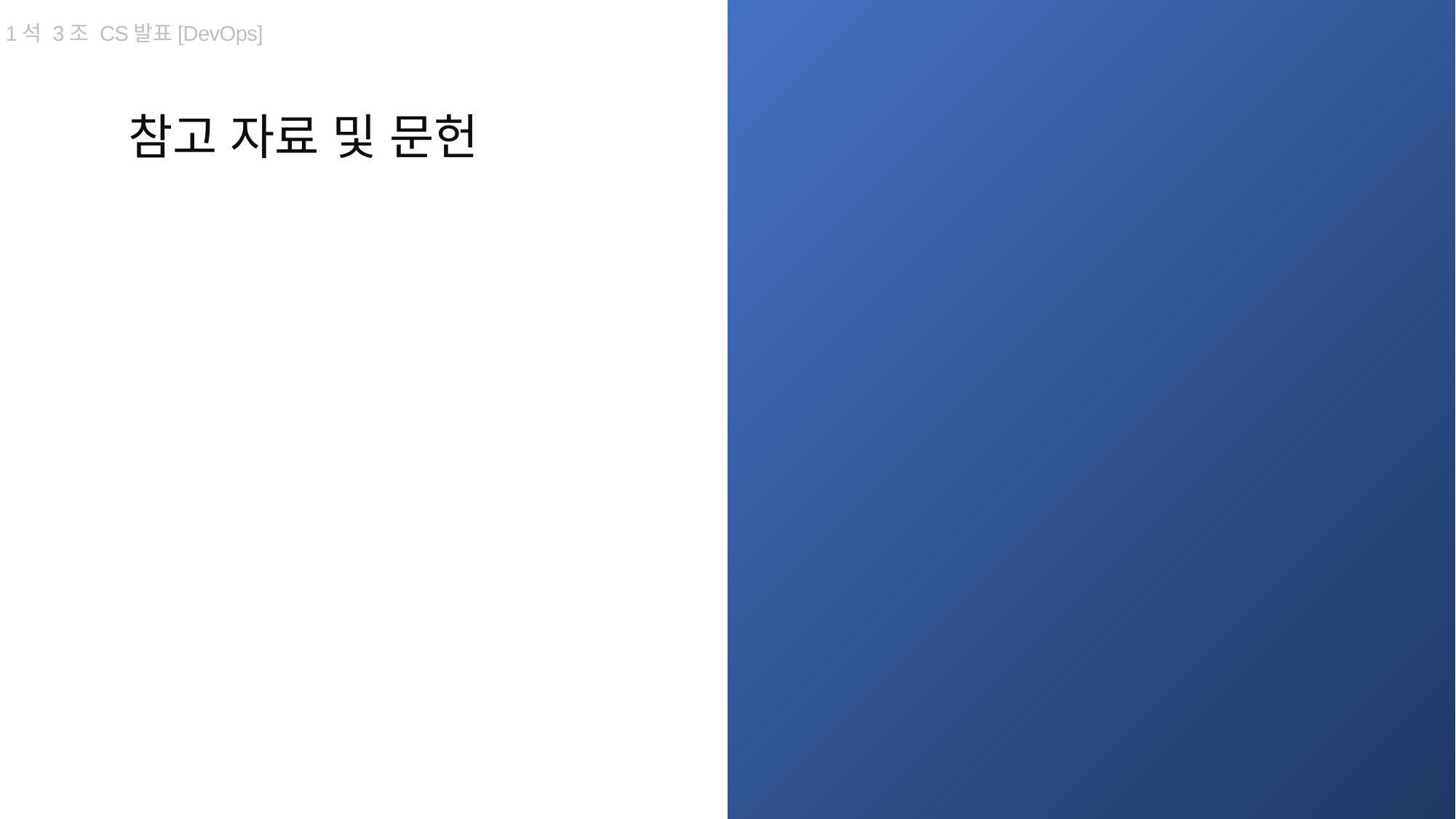

1석 3조 CS발표[DevOps]
참고 자료 및 문헌
06